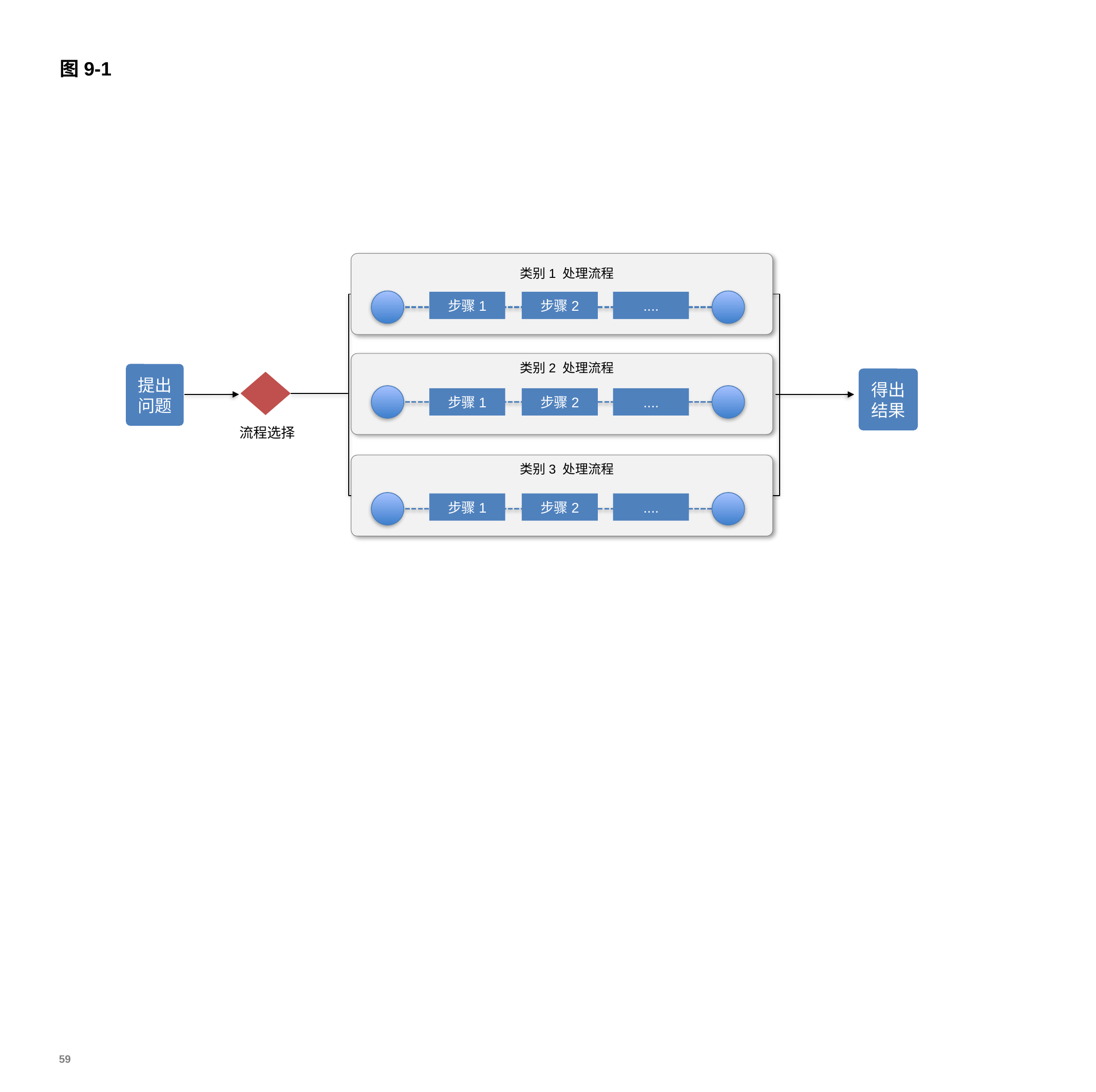

图9-1

类别1 处理流程

步骤1
步骤2
....

类别2 处理流程
提出
问题
得出
结果

步骤1
步骤2
....
流程选择

类别3 处理流程

步骤1
步骤2
....